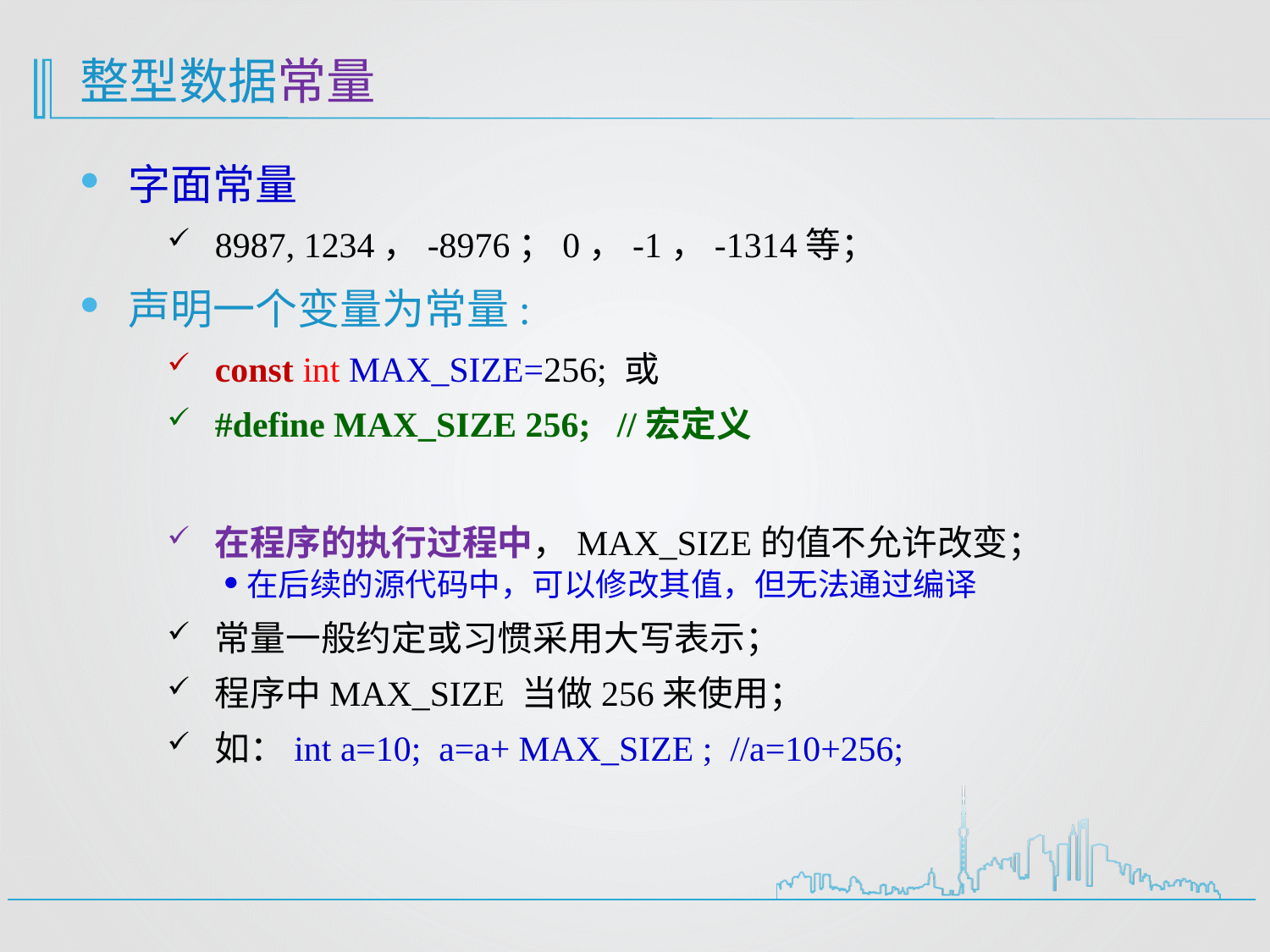

# 整型数据常量
字面常量
8987, 1234，-8976；0，-1，-1314等；
声明一个变量为常量:
const int MAX_SIZE=256; 或
#define MAX_SIZE 256;   //宏定义

在程序的执行过程中，MAX_SIZE的值不允许改变；
在后续的源代码中，可以修改其值，但无法通过编译
常量一般约定或习惯采用大写表示；
程序中MAX_SIZE 当做256来使用；
如：int a=10;  a=a+ MAX_SIZE ;  //a=10+256;